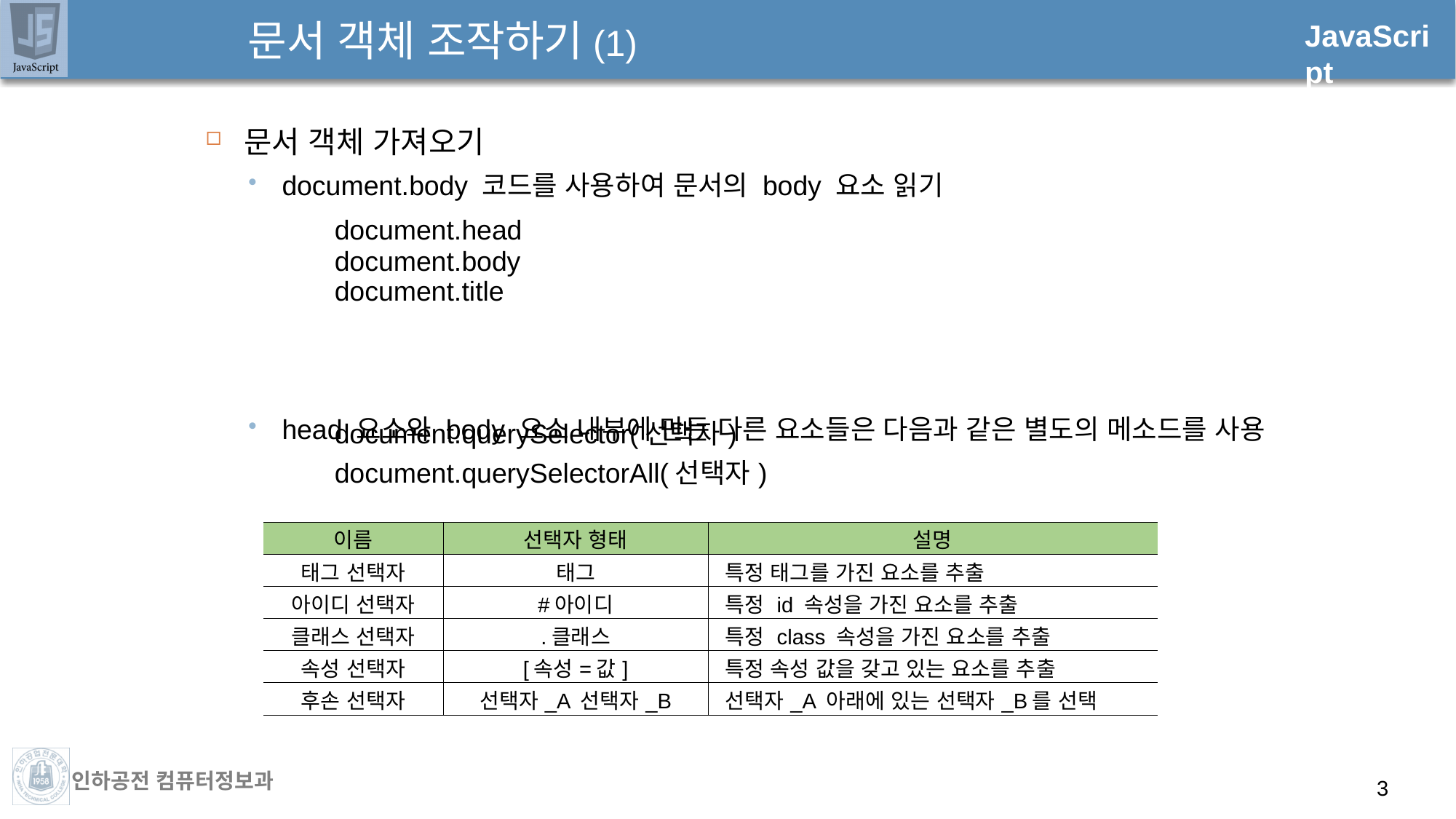

# 문서 객체 조작하기(1)
문서 객체 가져오기
document.body 코드를 사용하여 문서의 body 요소 읽기

head 요소와 body 요소 내부에 만든 다른 요소들은 다음과 같은 별도의 메소드를 사용
| document.head document.body document.title |
| --- |
| document.querySelector(선택자) document.querySelectorAll(선택자) |
| --- |
| 이름 | 선택자 형태 | 설명 |
| --- | --- | --- |
| 태그 선택자 | 태그 | 특정 태그를 가진 요소를 추출 |
| 아이디 선택자 | #아이디 | 특정 id 속성을 가진 요소를 추출 |
| 클래스 선택자 | .클래스 | 특정 class 속성을 가진 요소를 추출 |
| 속성 선택자 | [속성=값] | 특정 속성 값을 갖고 있는 요소를 추출 |
| 후손 선택자 | 선택자\_A 선택자\_B | 선택자\_A 아래에 있는 선택자\_B를 선택 |